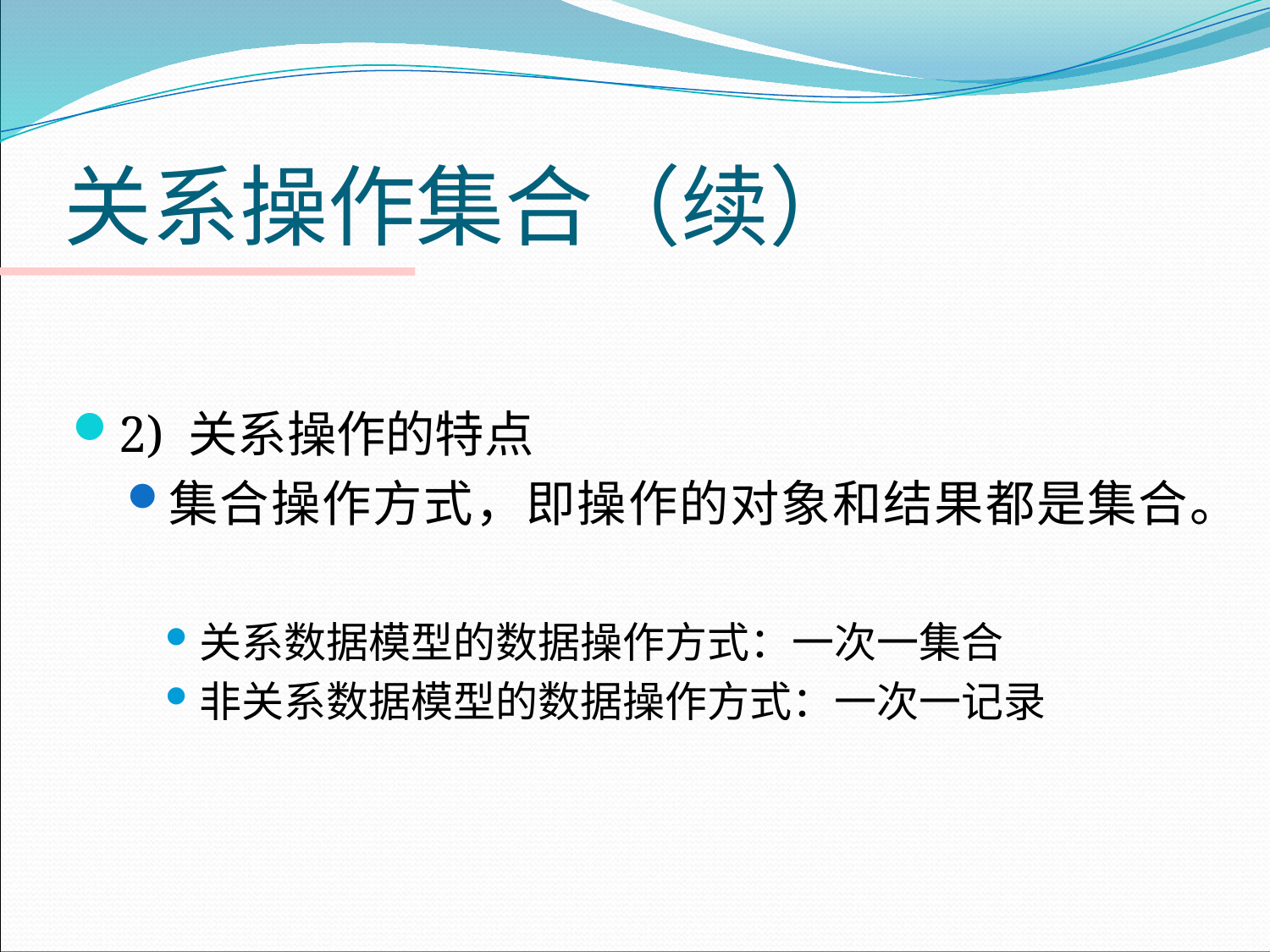

# 关系操作集合（续）
2) 关系操作的特点
集合操作方式，即操作的对象和结果都是集合。

关系数据模型的数据操作方式：一次一集合
非关系数据模型的数据操作方式：一次一记录

104